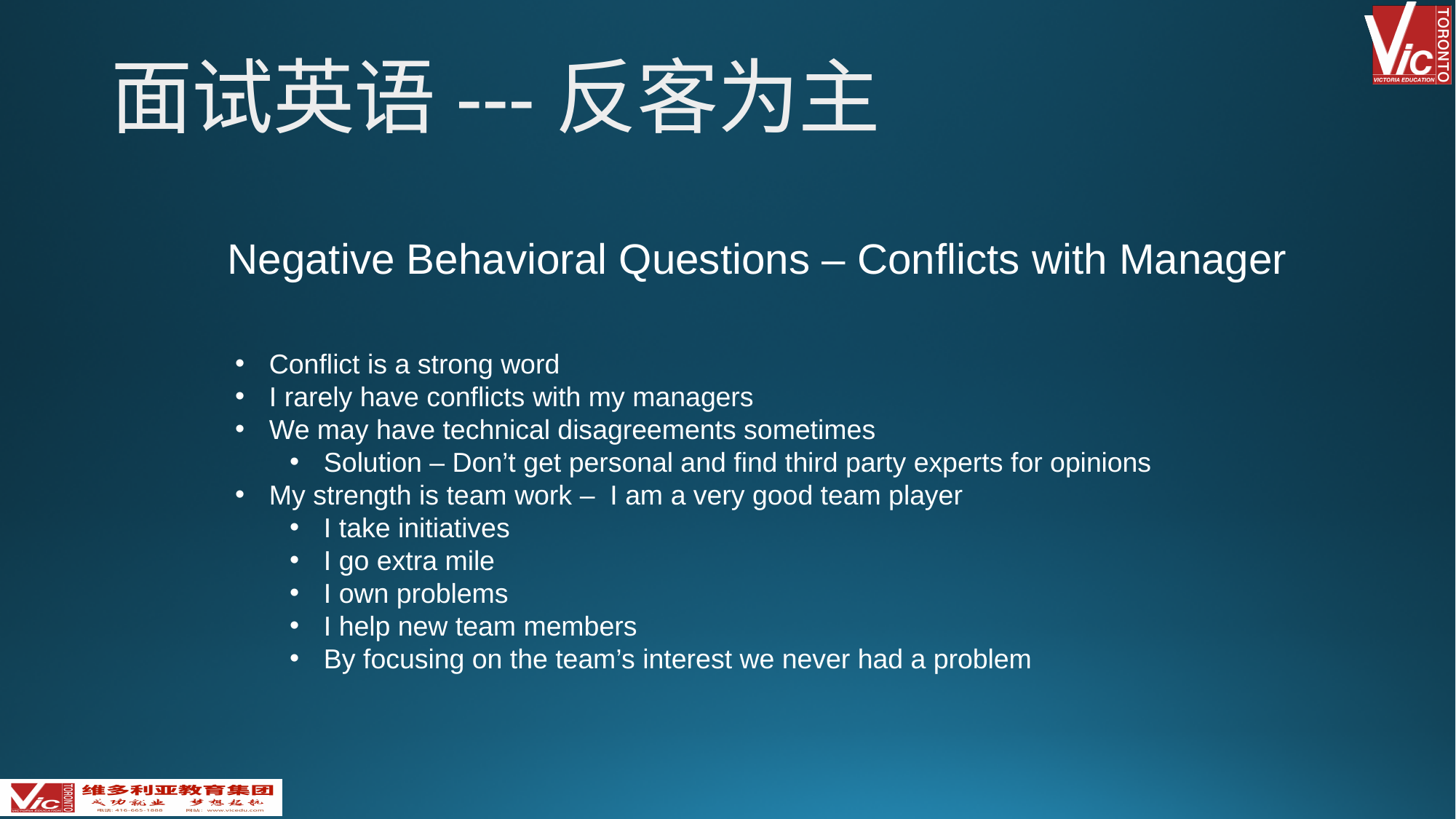

面试英语---反客为主
Negative Behavioral Questions – Conflicts with Manager
Conflict is a strong word
I rarely have conflicts with my managers
We may have technical disagreements sometimes
Solution – Don’t get personal and find third party experts for opinions
My strength is team work –  I am a very good team player
I take initiatives
I go extra mile
I own problems
I help new team members
By focusing on the team’s interest we never had a problem